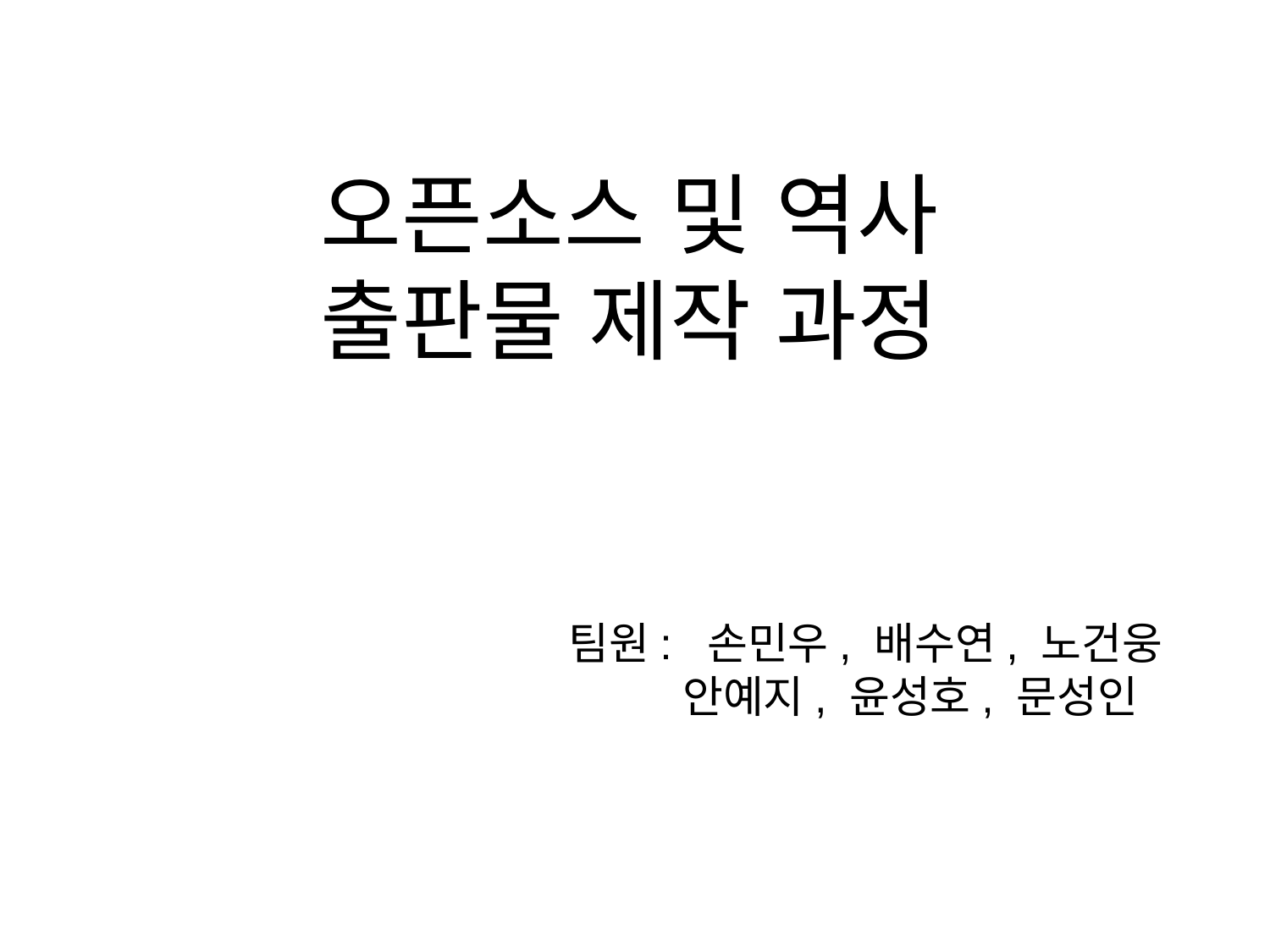

오픈소스 및 역사
출판물 제작 과정
팀원:  손민우, 배수연, 노건웅
안예지, 윤성호, 문성인